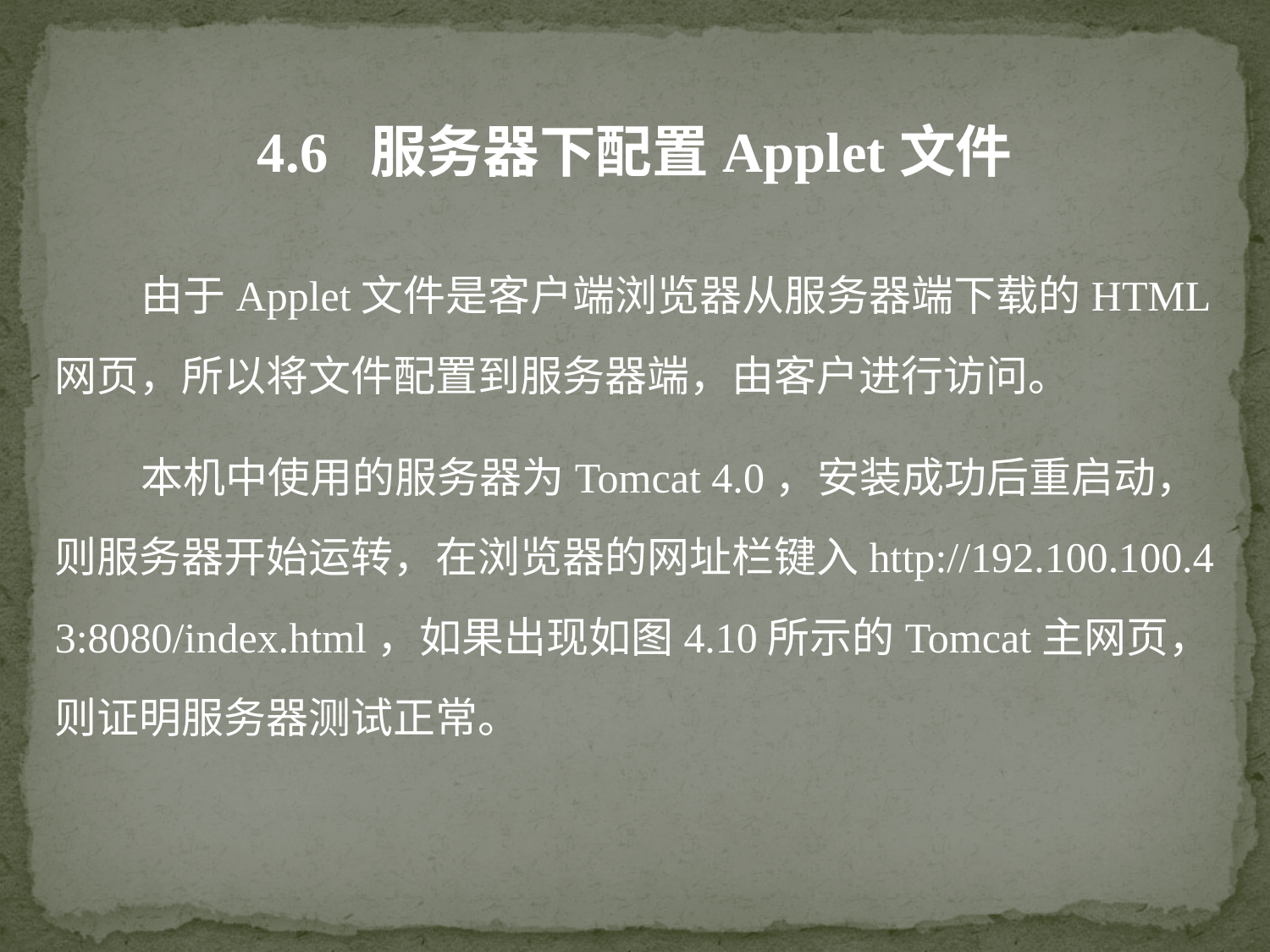

4.6  服务器下配置Applet文件
        由于Applet文件是客户端浏览器从服务器端下载的HTML网页，所以将文件配置到服务器端，由客户进行访问。
        本机中使用的服务器为Tomcat 4.0，安装成功后重启动，则服务器开始运转，在浏览器的网址栏键入http://192.100.100.43:8080/index.html，如果出现如图4.10所示的Tomcat主网页，则证明服务器测试正常。